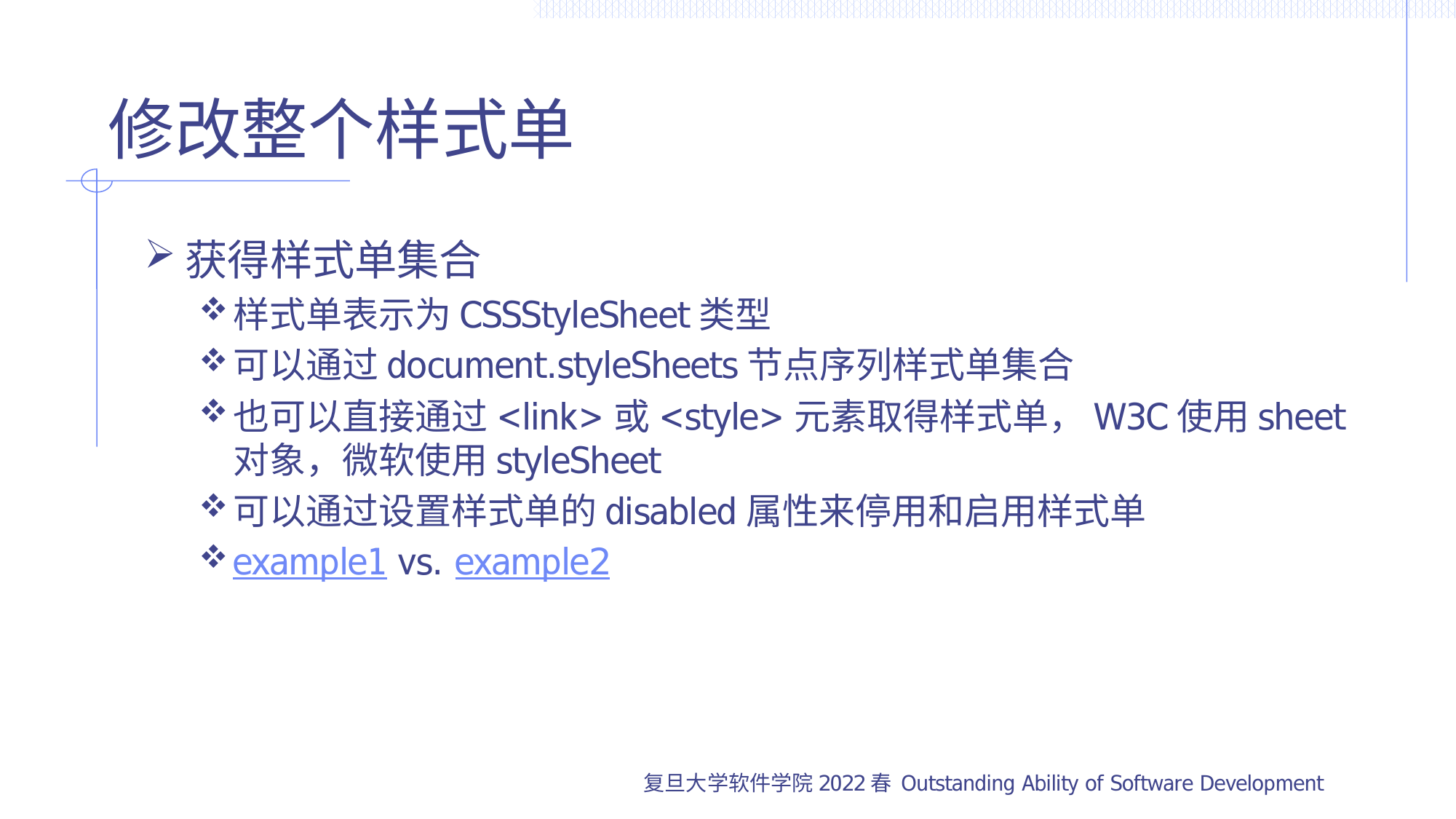

# 修改整个样式单
获得样式单集合
样式单表示为CSSStyleSheet类型
可以通过document.styleSheets节点序列样式单集合
也可以直接通过<link>或<style>元素取得样式单，W3C使用sheet对象，微软使用styleSheet
可以通过设置样式单的disabled属性来停用和启用样式单
example1 vs. example2